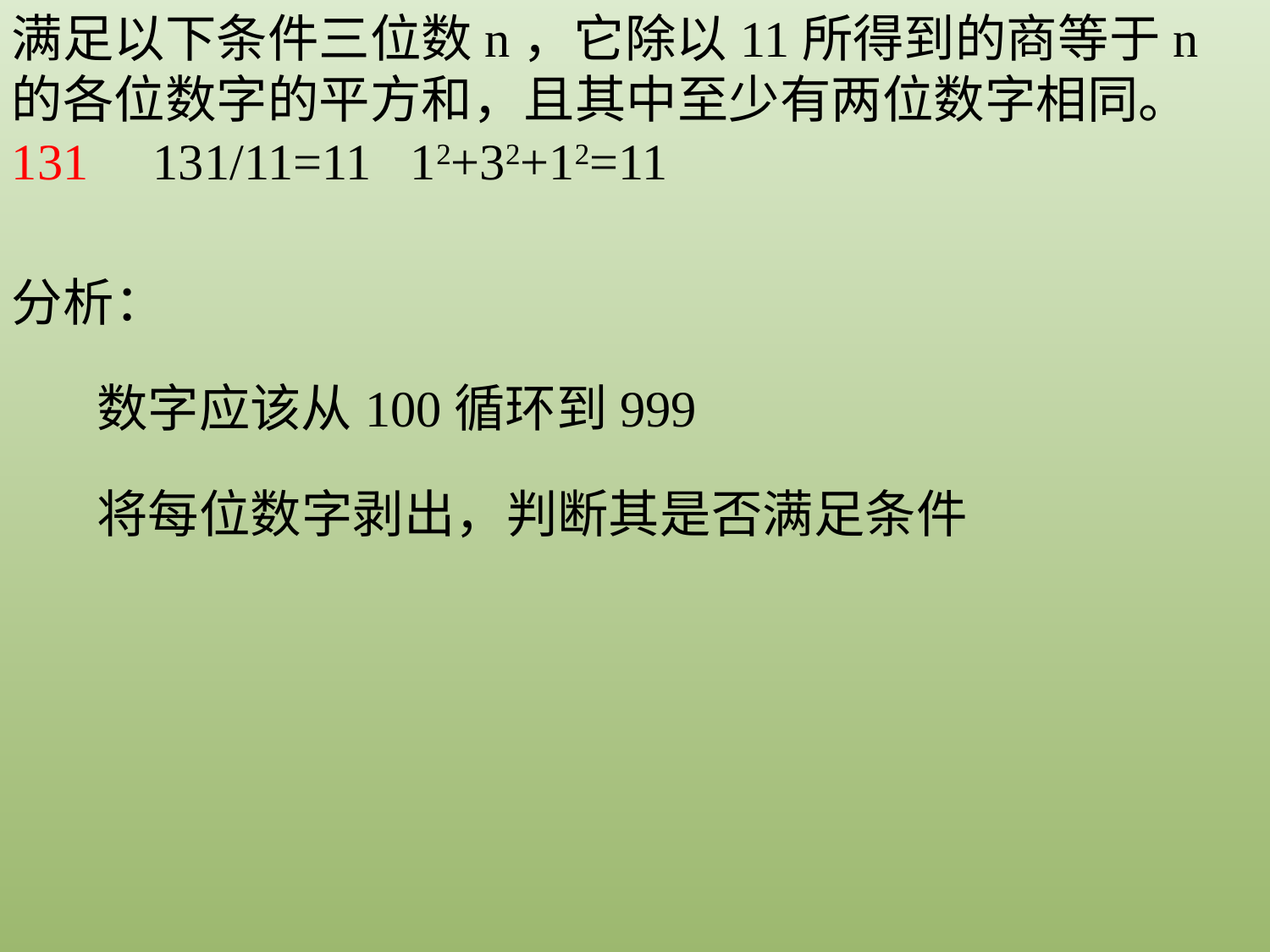

满足以下条件三位数n，它除以11所得到的商等于n的各位数字的平方和，且其中至少有两位数字相同。  131     131/11=11   12+32+12=11
分析：
数字应该从100循环到999
将每位数字剥出，判断其是否满足条件
163